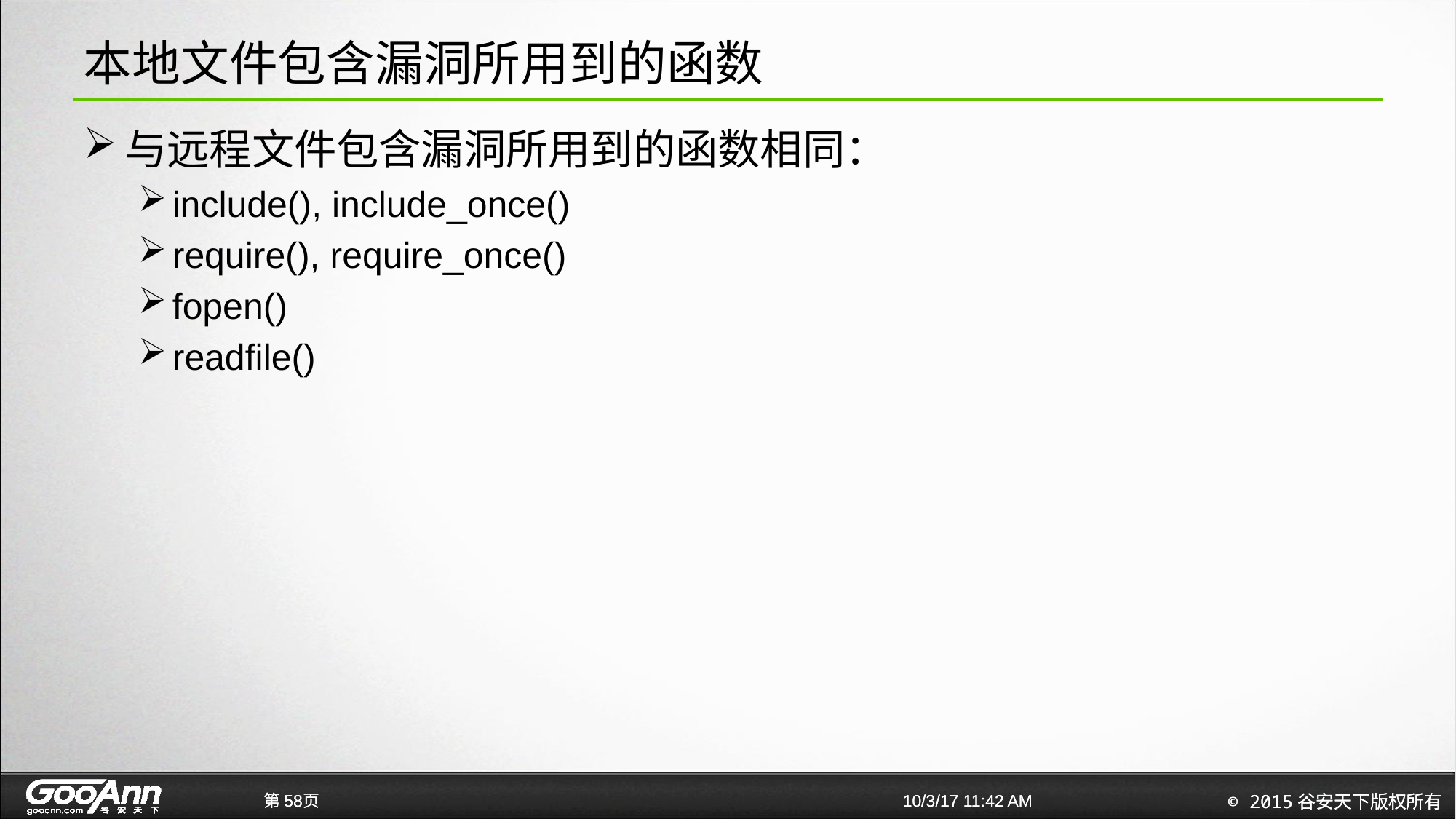

# 本地文件包含漏洞所用到的函数
与远程文件包含漏洞所用到的函数相同：
include(), include_once()
require(), require_once()
fopen()
readfile()